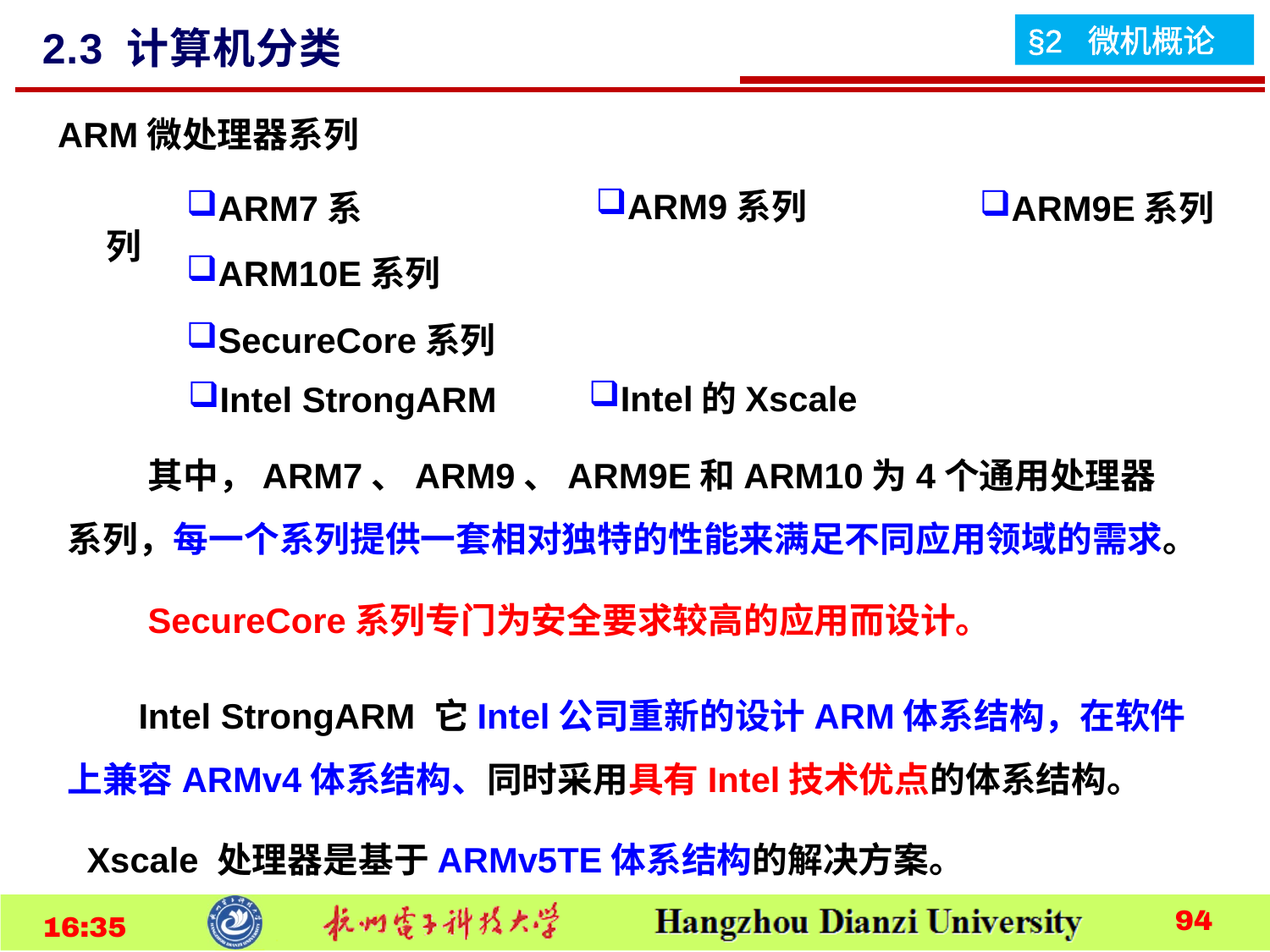

2.3 计算机分类
ARM微处理器系列
ARM9系列
ARM7系列
ARM9E系列
ARM10E系列
SecureCore系列
Intel的Xscale
Intel StrongARM
其中，ARM7、ARM9、ARM9E和ARM10为4个通用处理器系列，每一个系列提供一套相对独特的性能来满足不同应用领域的需求。
SecureCore系列专门为安全要求较高的应用而设计。
        Intel StrongARM 它Intel公司重新的设计ARM体系结构，在软件上兼容ARMv4体系结构、同时采用具有Intel技术优点的体系结构。
  Xscale 处理器是基于ARMv5TE体系结构的解决方案。